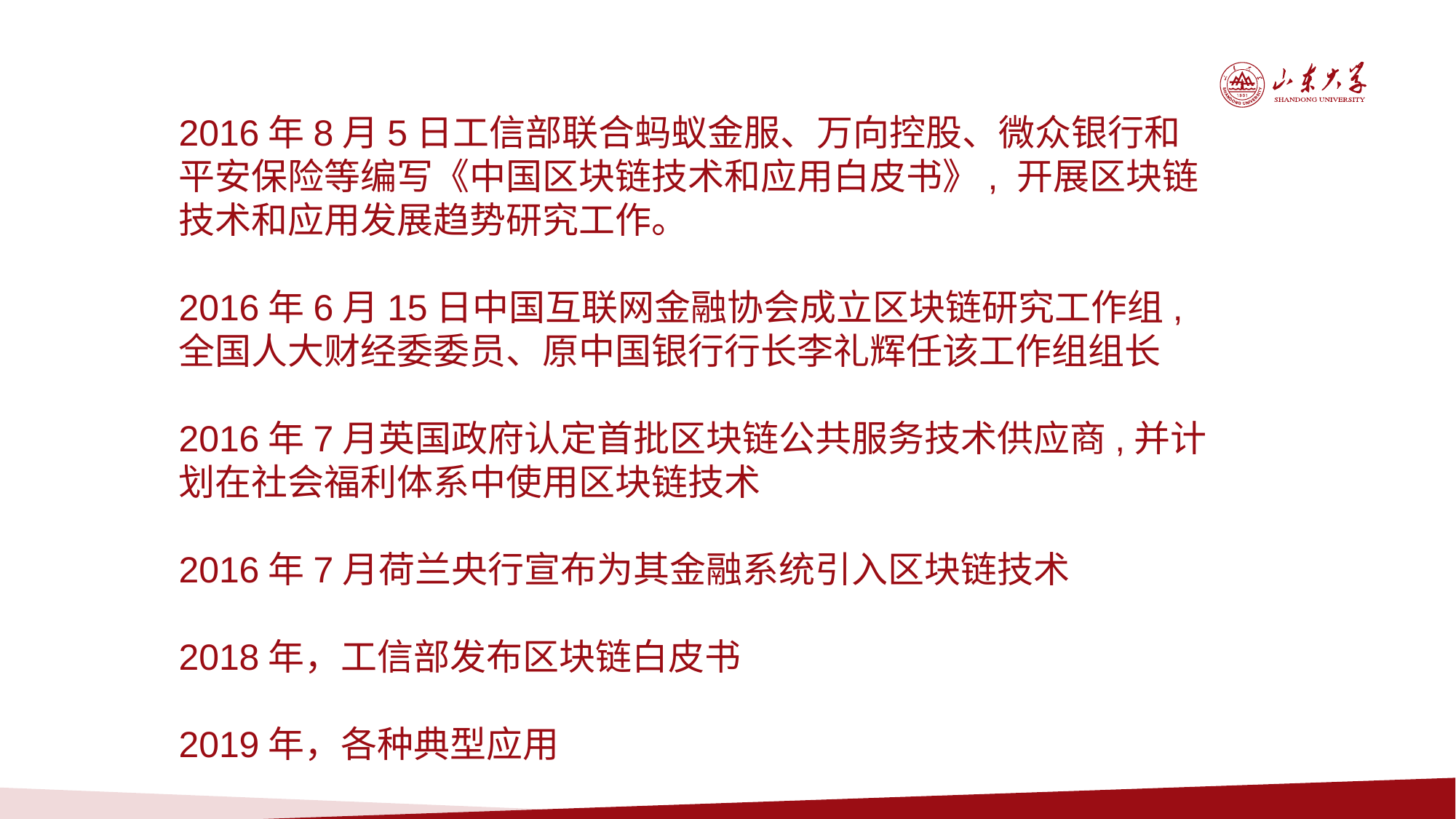

2016年8月5日工信部联合蚂蚁金服、万向控股、微众银行和平安保险等编写《中国区块链技术和应用白皮书》, 开展区块链技术和应用发展趋势研究工作。

2016年6月15日中国互联网金融协会成立区块链研究工作组,全国人大财经委委员、原中国银行行长李礼辉任该工作组组长

2016年7月英国政府认定首批区块链公共服务技术供应商,并计划在社会福利体系中使用区块链技术

2016年7月荷兰央行宣布为其金融系统引入区块链技术

2018年，工信部发布区块链白皮书

2019年，各种典型应用